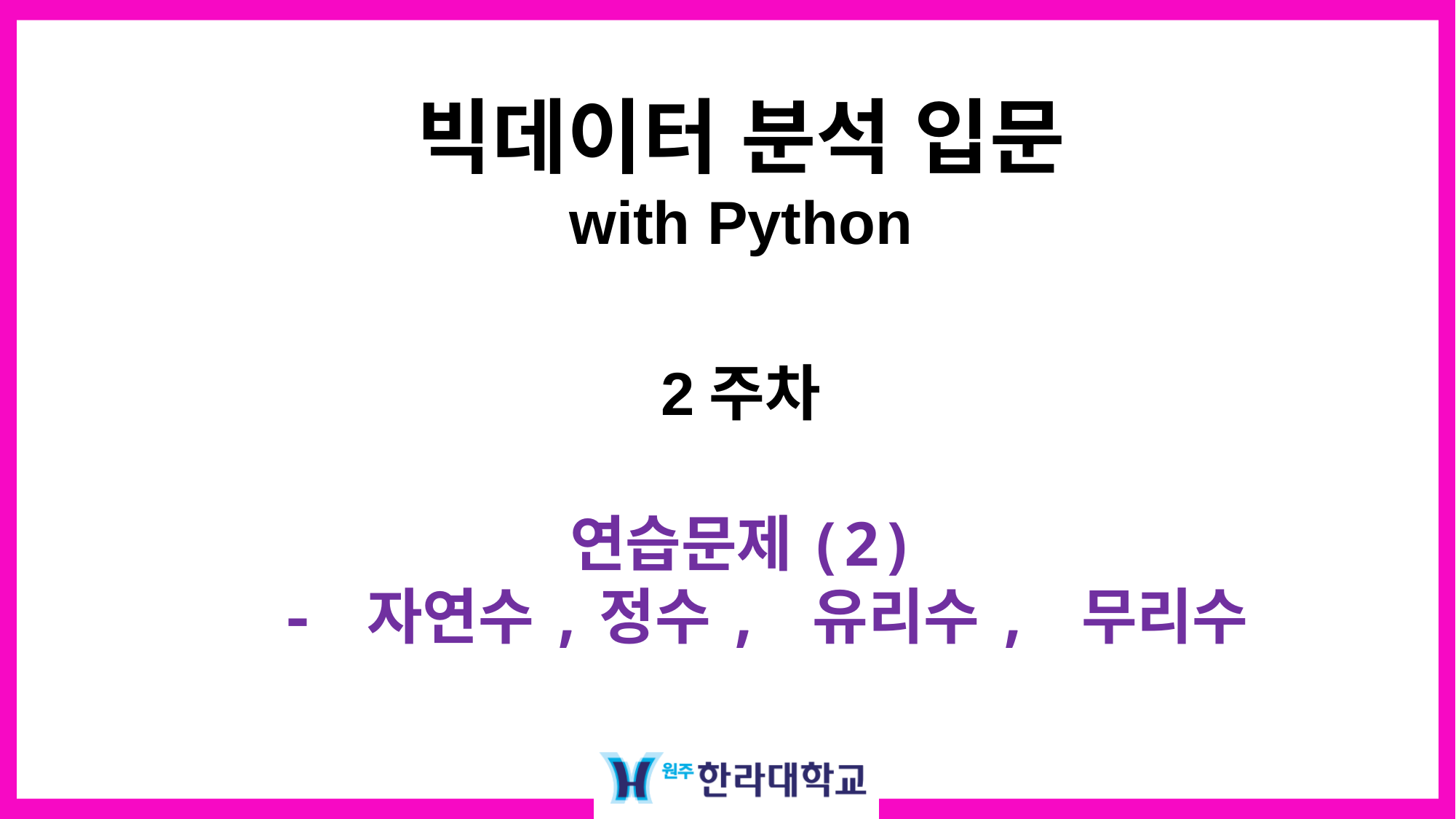

빅데이터 분석 입문
with Python

2주차
 연습문제(2)
  - 자연수,정수, 유리수, 무리수